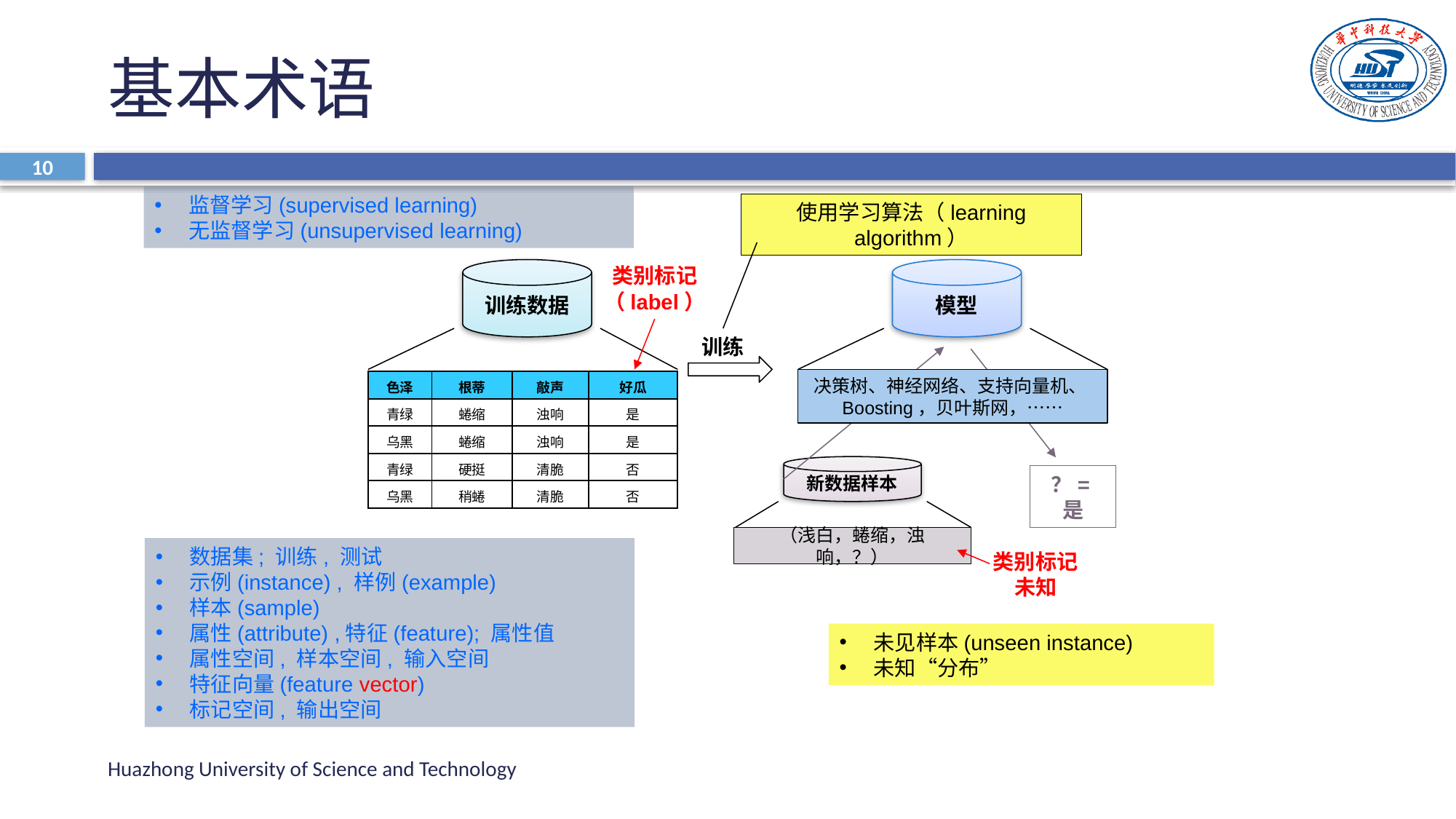

# 基本术语
10
监督学习(supervised learning)
无监督学习(unsupervised learning)
使用学习算法（learning algorithm）
类别标记
（label）
训练数据
模型
训练

决策树、神经网络、支持向量机、Boosting，贝叶斯网，……
| 色泽 | 根蒂 | 敲声 | 好瓜 |
| --- | --- | --- | --- |
| 青绿 | 蜷缩 | 浊响 | 是 |
| 乌黑 | 蜷缩 | 浊响 | 是 |
| 青绿 | 硬挺 | 清脆 | 否 |
| 乌黑 | 稍蜷 | 清脆 | 否 |
新数据样本
？=是
（浅白，蜷缩，浊响，？）
数据集; 训练, 测试
示例(instance) , 样例(example)
样本(sample)
属性(attribute) ,特征(feature); 属性值
属性空间, 样本空间, 输入空间
特征向量(feature vector)
标记空间, 输出空间
类别标记
未知
未见样本(unseen instance)
未知“分布”
Huazhong University of Science and Technology